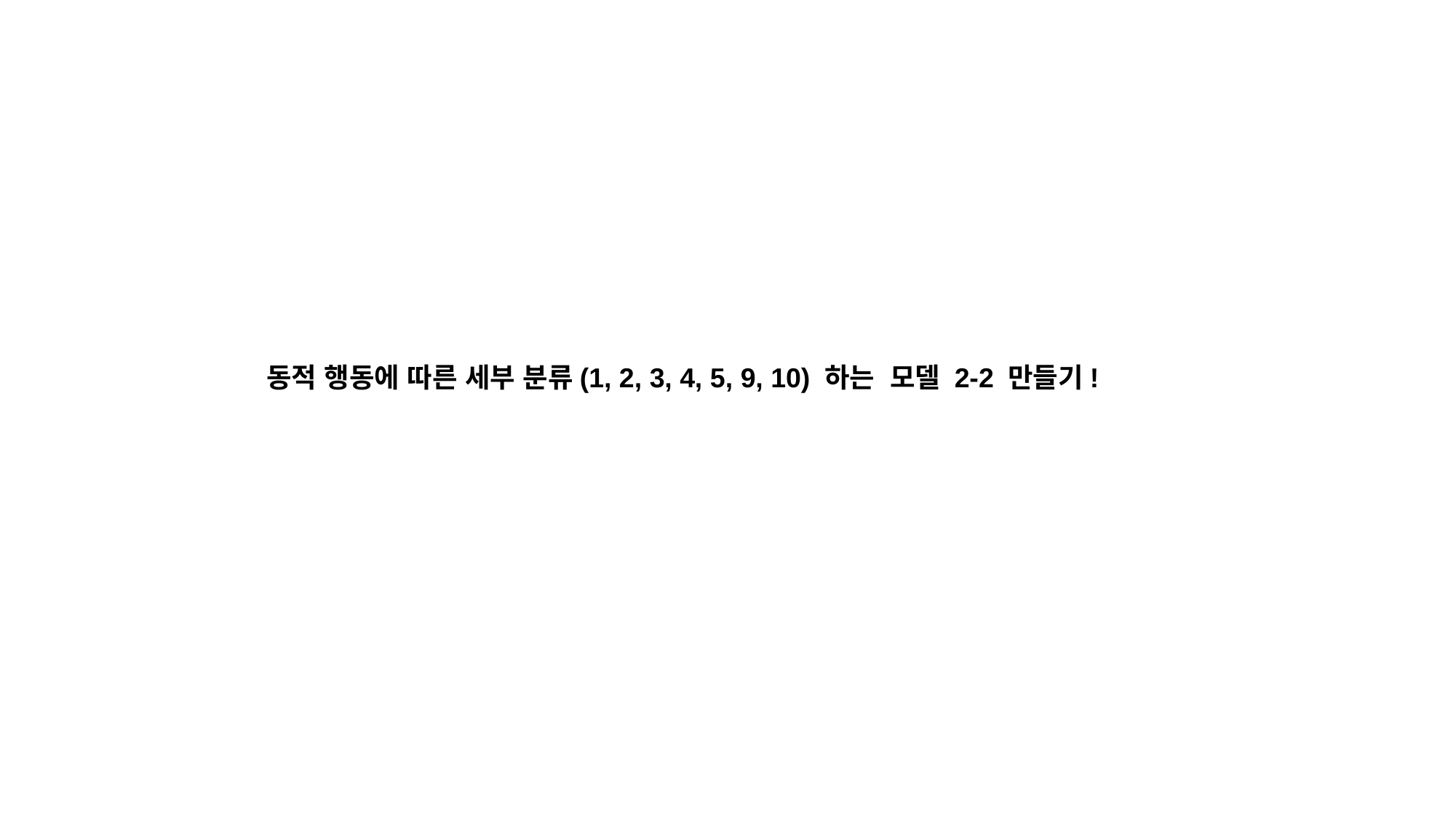

동적 행동에 따른 세부 분류(1, 2, 3, 4, 5, 9, 10) 하는  모델 2-2 만들기!